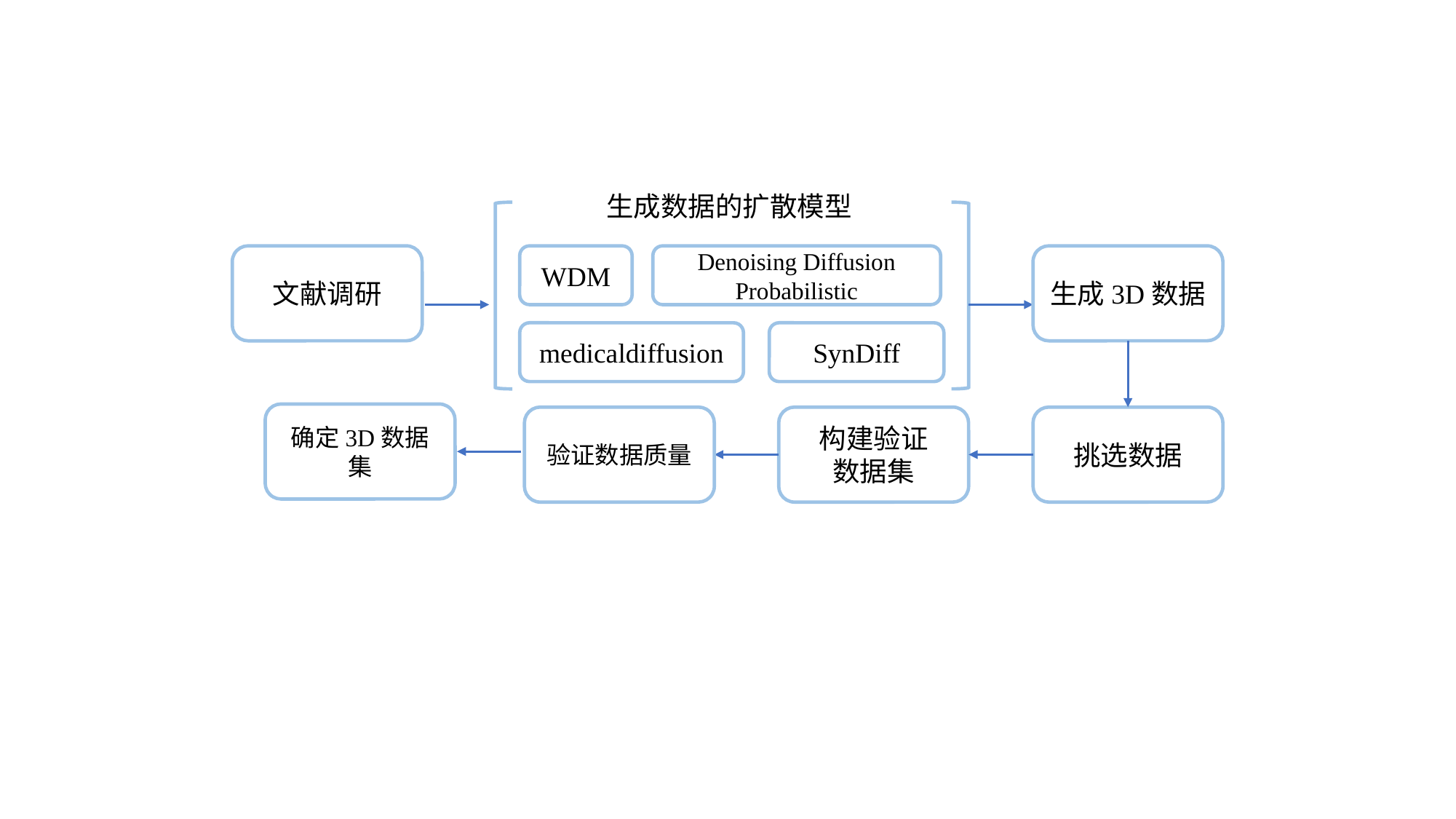

生成数据的扩散模型

文献调研
WDM
Denoising Diffusion Probabilistic
生成3D数据
medicaldiffusion
SynDiff
确定3D数据集
验证数据质量
构建验证
数据集
挑选数据